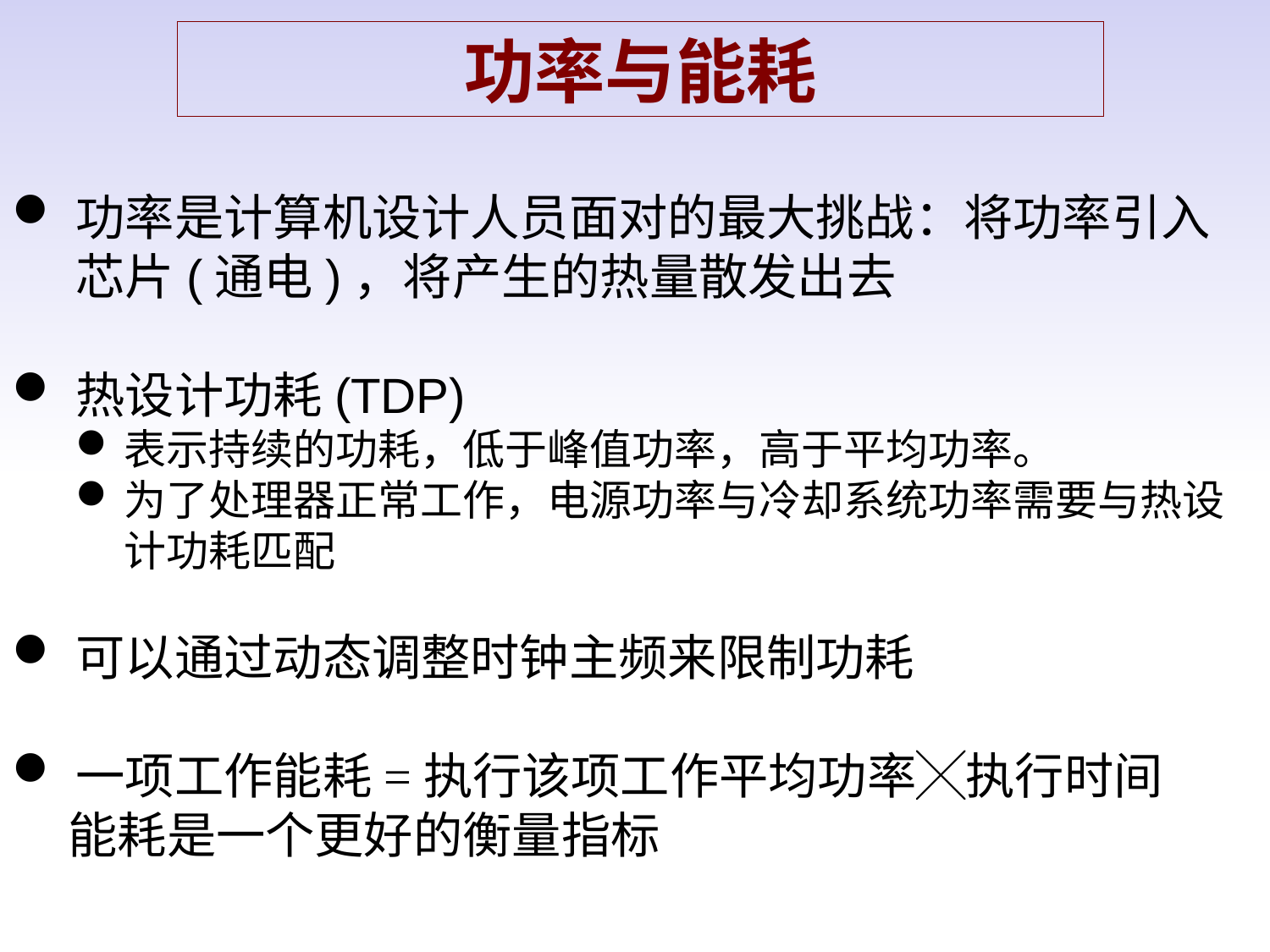

功率与能耗
功率是计算机设计人员面对的最大挑战：将功率引入芯片(通电)，将产生的热量散发出去

热设计功耗(TDP)
表示持续的功耗，低于峰值功率，高于平均功率。
为了处理器正常工作，电源功率与冷却系统功率需要与热设计功耗匹配

可以通过动态调整时钟主频来限制功耗

一项工作能耗=执行该项工作平均功率╳执行时间
    能耗是一个更好的衡量指标